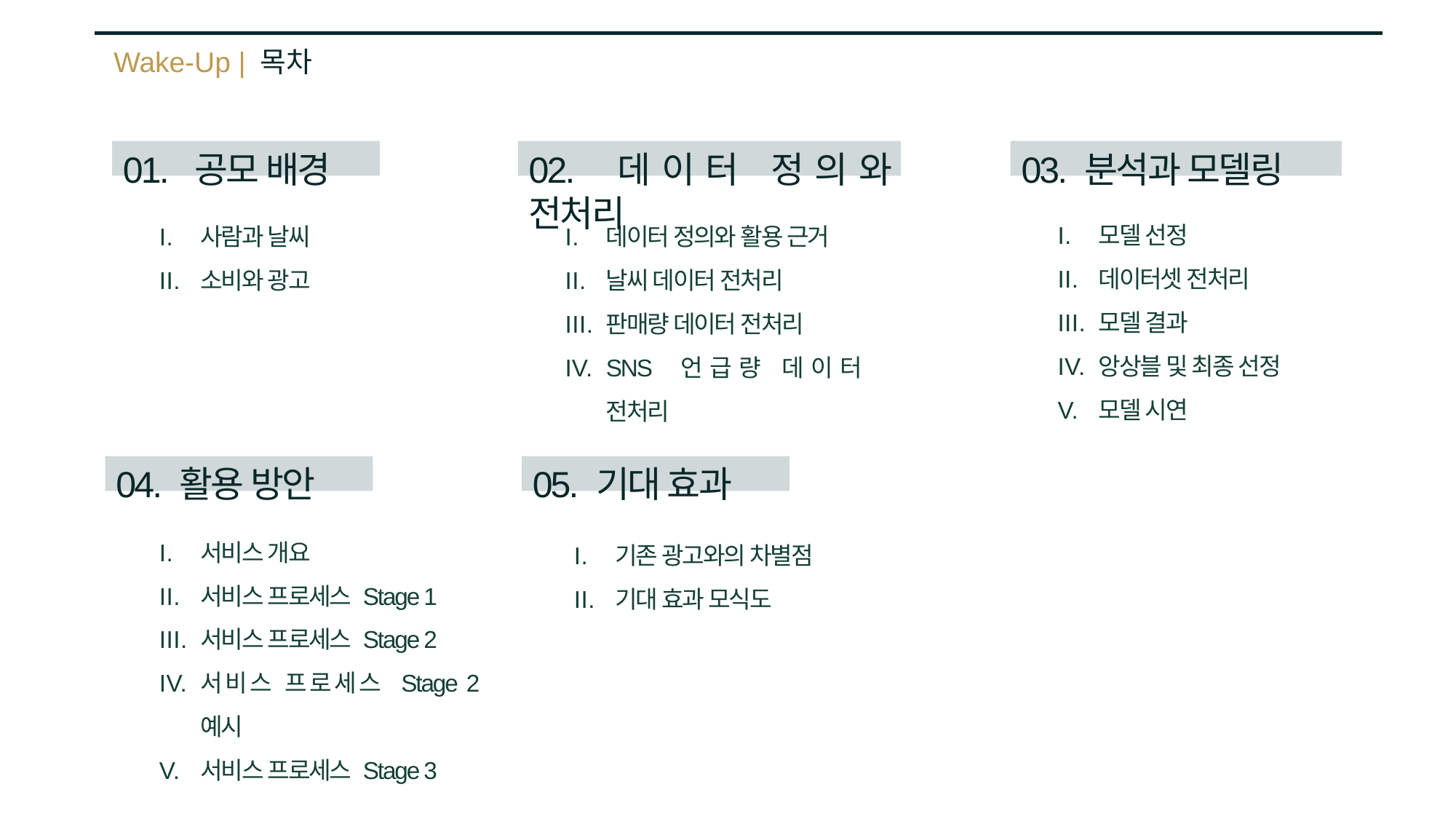

Wake-Up | 목차
01.  공모 배경
02. 데이터 정의와 전처리
03. 분석과 모델링
모델 선정
데이터셋 전처리
모델 결과
앙상블 및 최종 선정
모델 시연

사람과 날씨
소비와 광고
데이터 정의와 활용 근거
날씨 데이터 전처리
판매량 데이터 전처리
SNS 언급량 데이터 전처리

04. 활용 방안
05. 기대 효과
서비스 개요
서비스 프로세스 Stage 1
서비스 프로세스 Stage 2
서비스 프로세스 Stage 2 예시
서비스 프로세스 Stage 3
기존 광고와의 차별점
기대 효과 모식도